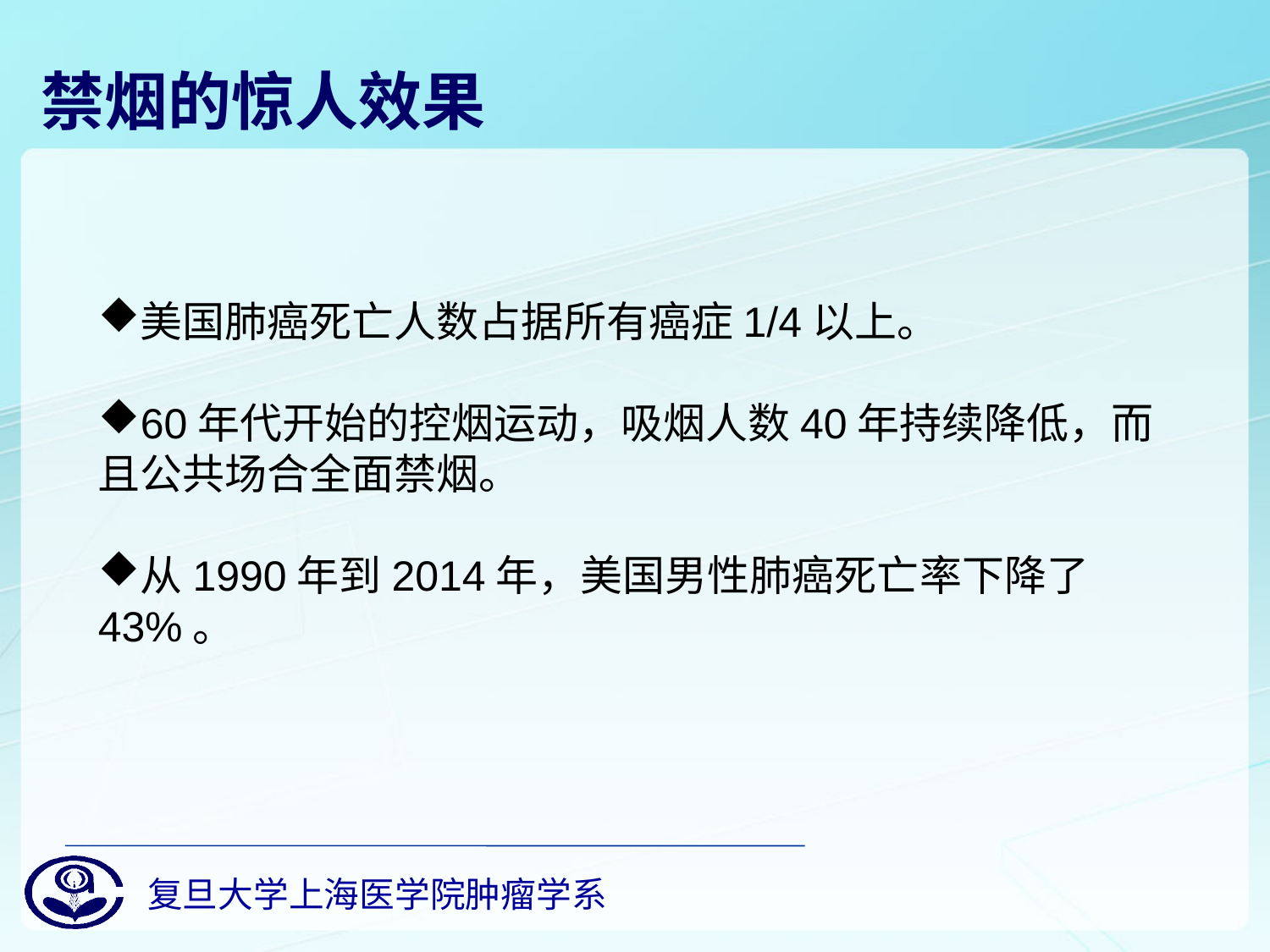

禁烟的惊人效果

美国肺癌死亡人数占据所有癌症1/4以上。

60年代开始的控烟运动，吸烟人数40年持续降低，而且公共场合全面禁烟。

从1990年到2014年，美国男性肺癌死亡率下降了43%。